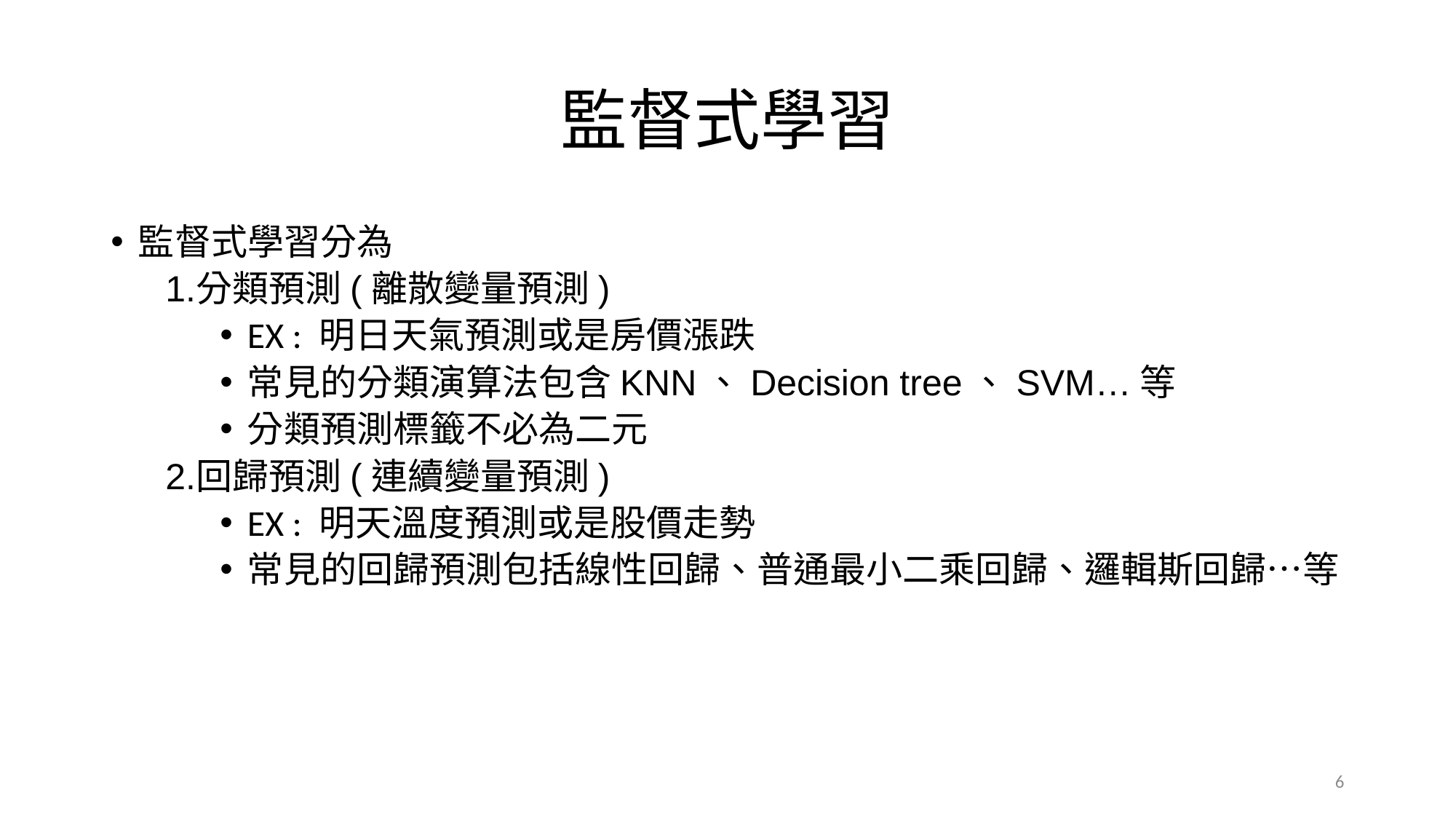

# 監督式學習
監督式學習分為
分類預測(離散變量預測)
EX : 明日天氣預測或是房價漲跌
常見的分類演算法包含KNN、Decision tree、SVM…等
分類預測標籤不必為二元
回歸預測(連續變量預測)
EX : 明天溫度預測或是股價走勢
常見的回歸預測包括線性回歸、普通最小二乘回歸、邏輯斯回歸…等

6